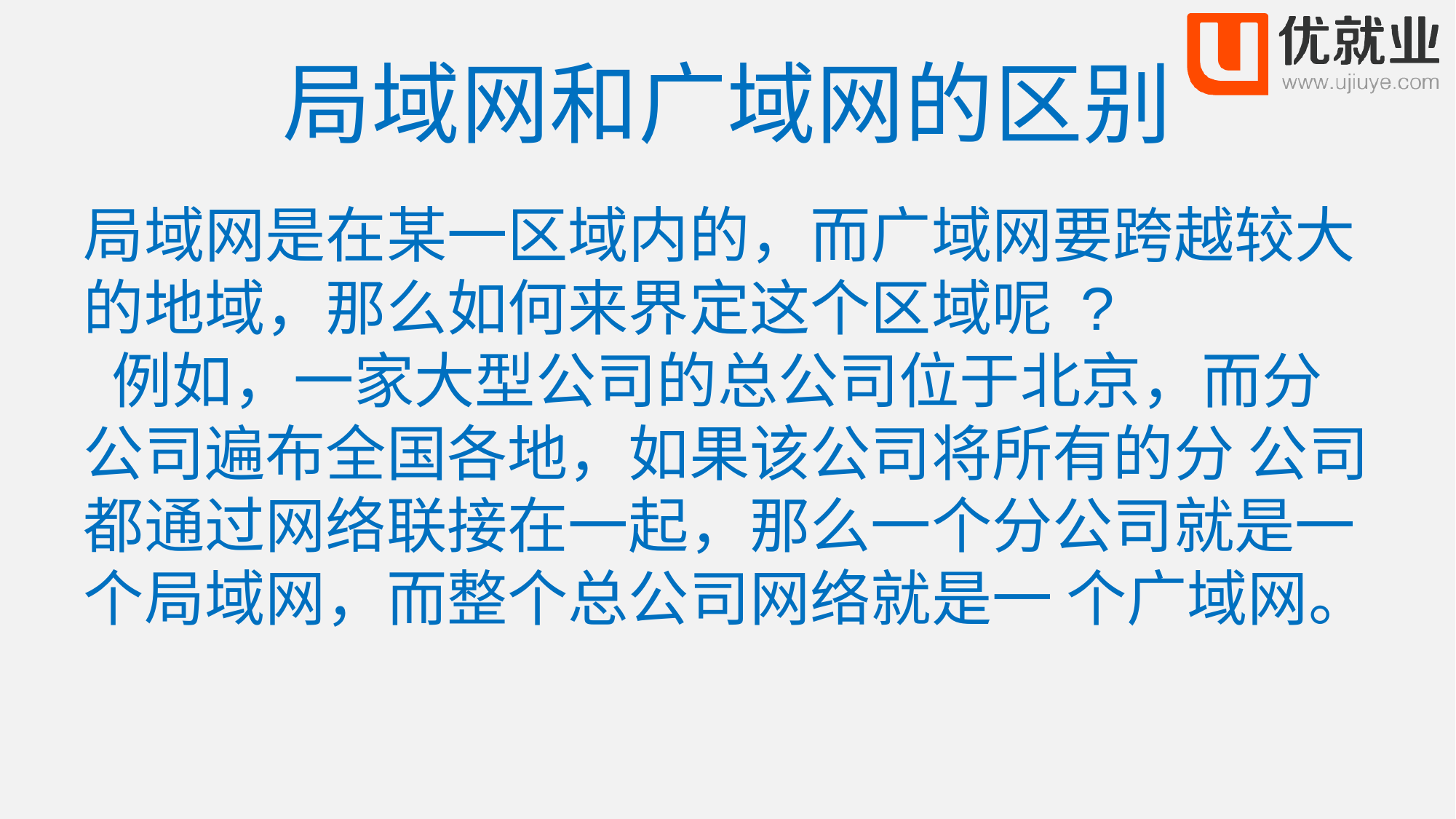

局域网是在某一区域内的，而广域网要跨越较大的地域，那么如何来界定这个区域呢 ?
 例如，一家大型公司的总公司位于北京，而分公司遍布全国各地，如果该公司将所有的分 公司都通过网络联接在一起，那么一个分公司就是一个局域网，而整个总公司网络就是一 个广域网。
# 局域网和广域网的区别